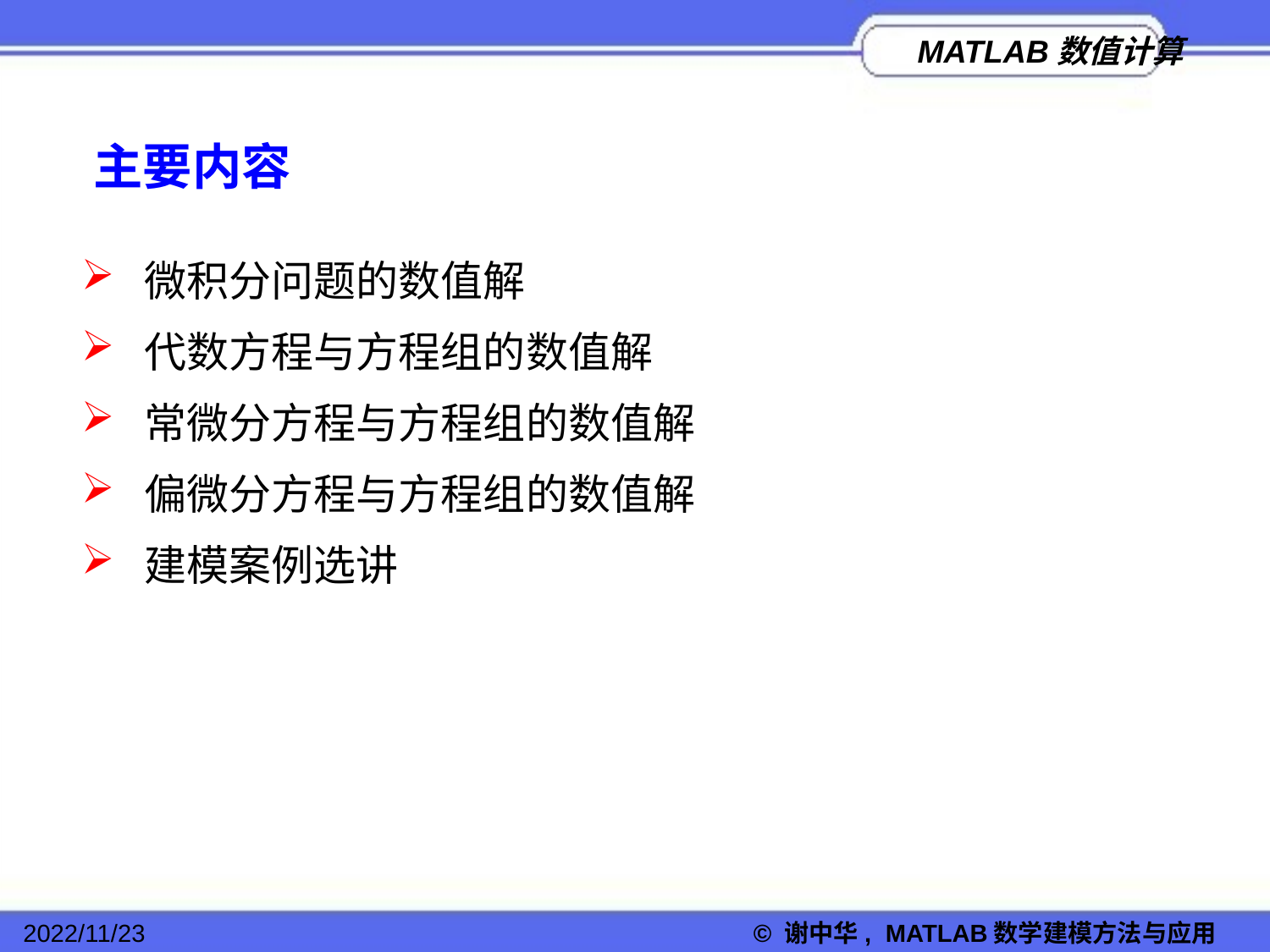

主要内容
  微积分问题的数值解
  代数方程与方程组的数值解
  常微分方程与方程组的数值解
  偏微分方程与方程组的数值解
  建模案例选讲
2022/11/23
© 谢中华,  MATLAB数学建模方法与应用